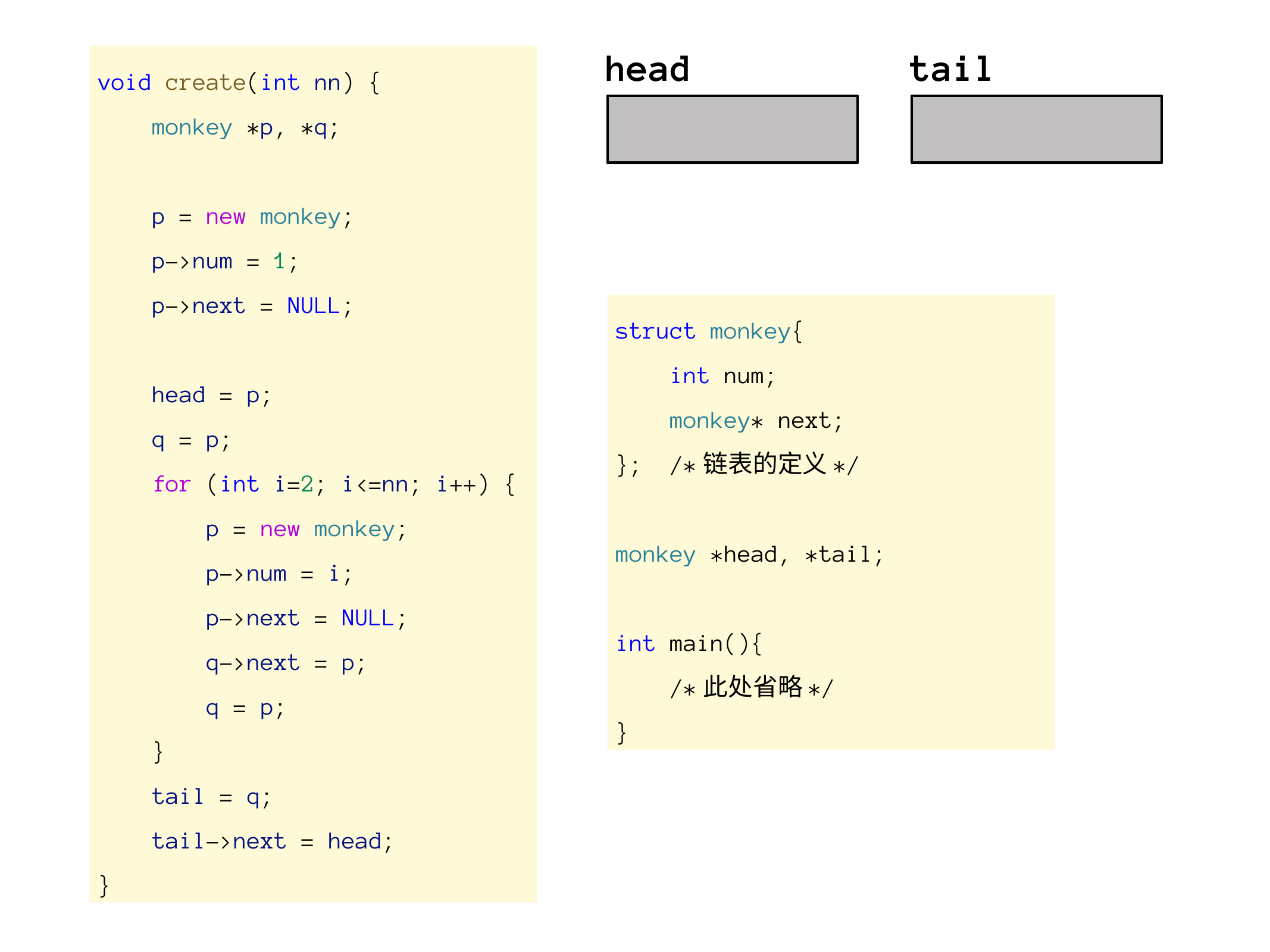

head
tail
void create(int nn) {
    monkey *p, *q;

    p = new monkey;
    p->num = 1;
    p->next = NULL;

    head = p;
    q = p;
    for (int i=2; i<=nn; i++) {
        p = new monkey;
        p->num = i;
        p->next = NULL;
        q->next = p;
        q = p;
    }
    tail = q;
    tail->next = head;
}

struct monkey{
    int num;
    monkey* next;
};  /*链表的定义*/

monkey *head, *tail;

int main(){
    /*此处省略*/
}